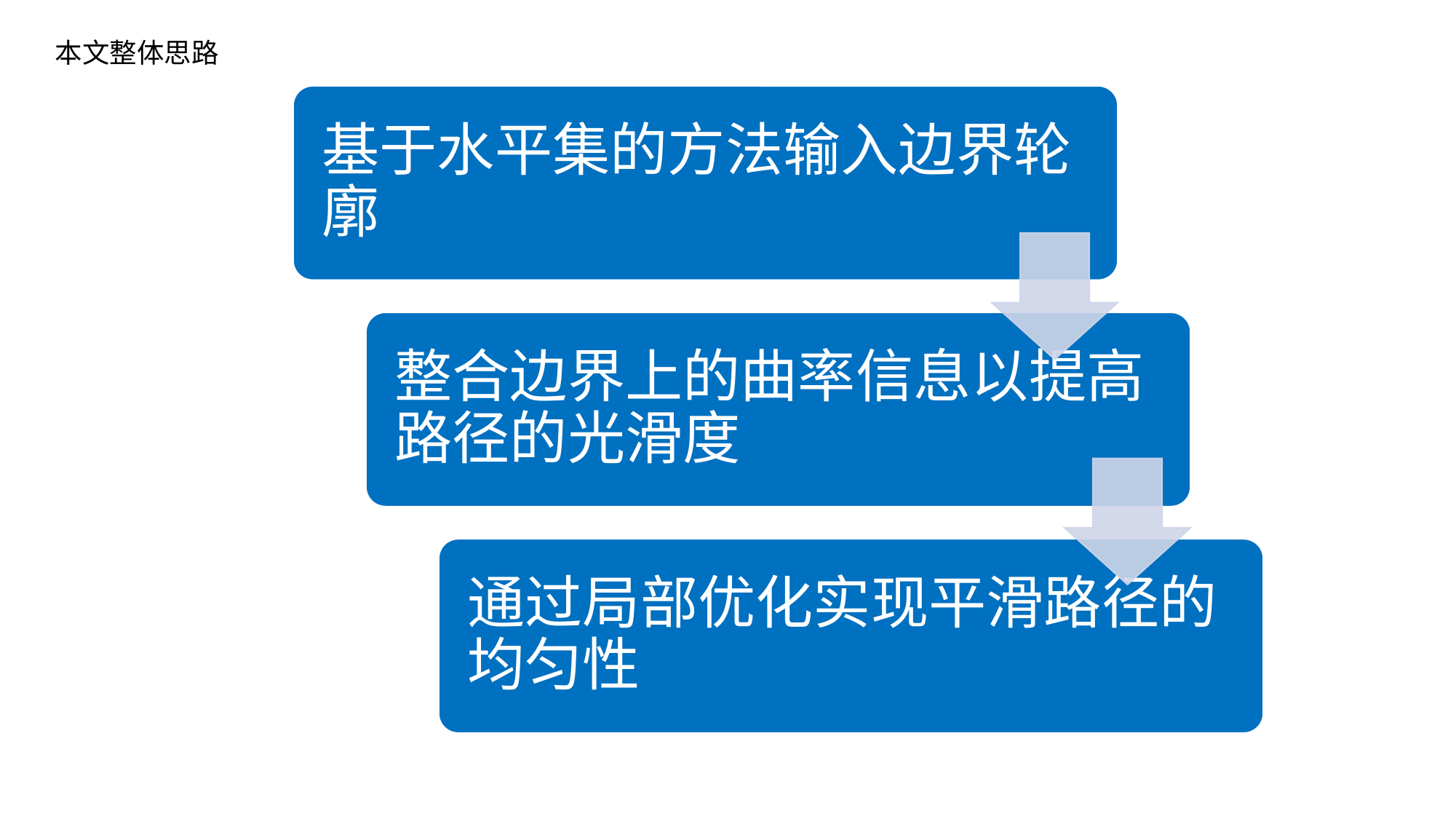

本文整体思路
基于水平集的方法输入边界轮廓
整合边界上的曲率信息以提高路径的光滑度
通过局部优化实现平滑路径的均匀性